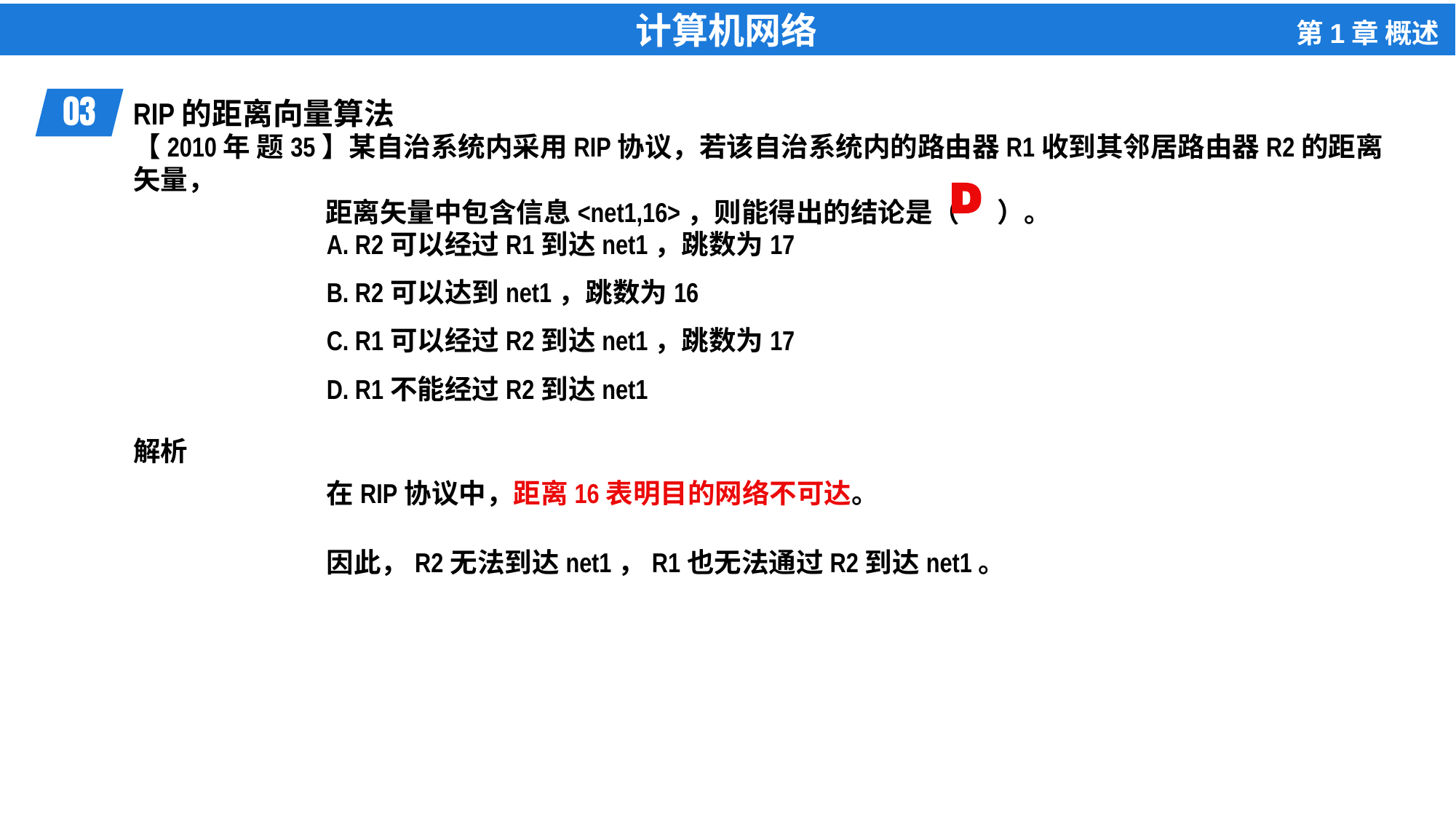

03
RIP的距离向量算法
【2010年 题35】某自治系统内采用RIP协议，若该自治系统内的路由器R1收到其邻居路由器R2的距离矢量，
                              距离矢量中包含信息<net1,16>，则能得出的结论是（      ）。
A. R2可以经过R1到达net1，跳数为17
B. R2可以达到net1，跳数为16
C. R1可以经过R2到达net1，跳数为17
D. R1不能经过R2到达net1
D
解析
在RIP协议中，距离16表明目的网络不可达。
因此，R2无法到达net1，R1也无法通过R2到达net1。